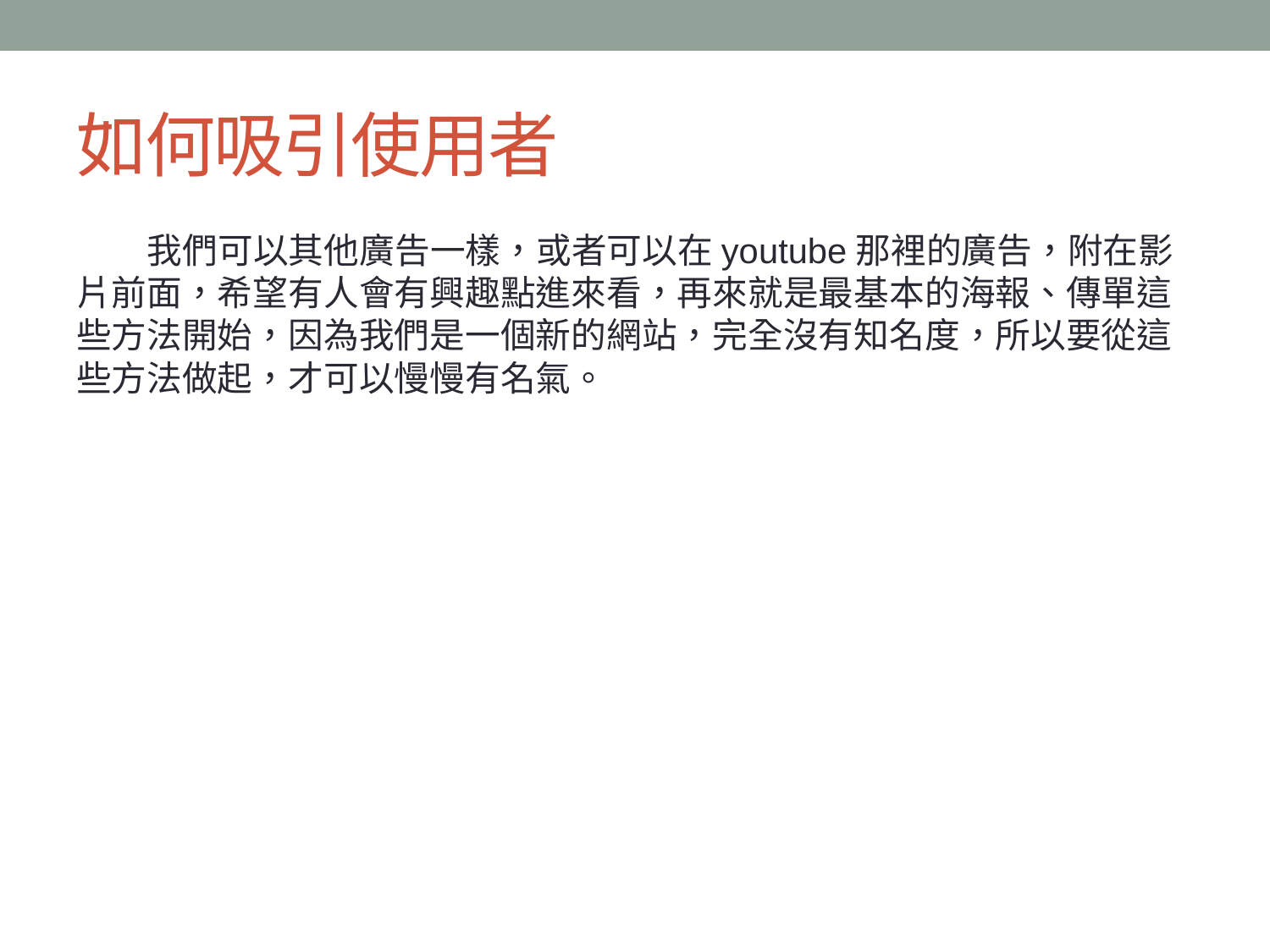

# 如何吸引使用者
        我們可以其他廣告一樣，或者可以在youtube那裡的廣告，附在影片前面，希望有人會有興趣點進來看，再來就是最基本的海報、傳單這些方法開始，因為我們是一個新的網站，完全沒有知名度，所以要從這些方法做起，才可以慢慢有名氣。